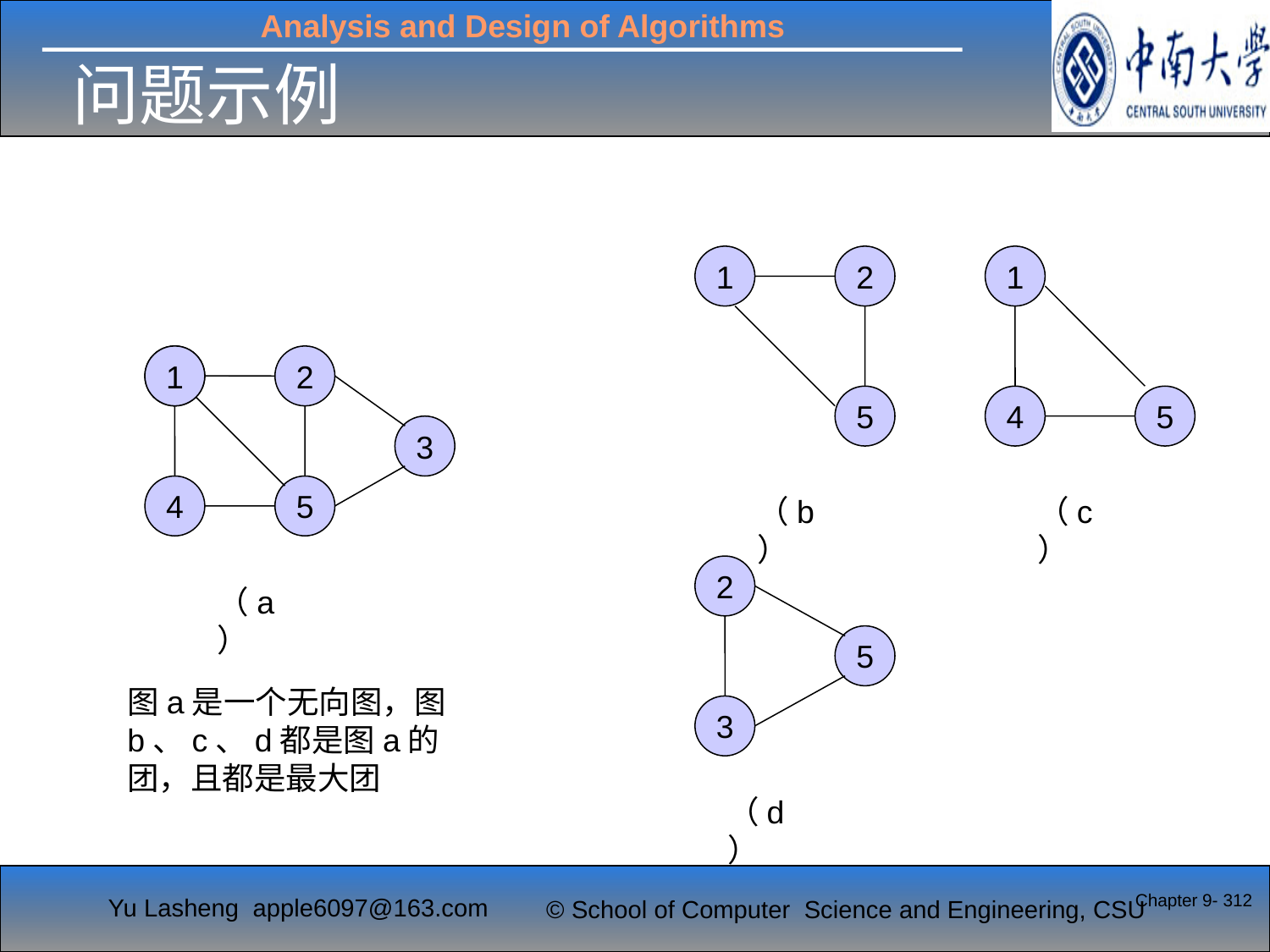

# 问题示例
1
2

5
1

4
5

1
2

3

4
5

1
（b）
（c）
2

5

3
（a）
图a是一个无向图，图b、c、d都是图a的团，且都是最大团
（d）
Chapter 9- 312